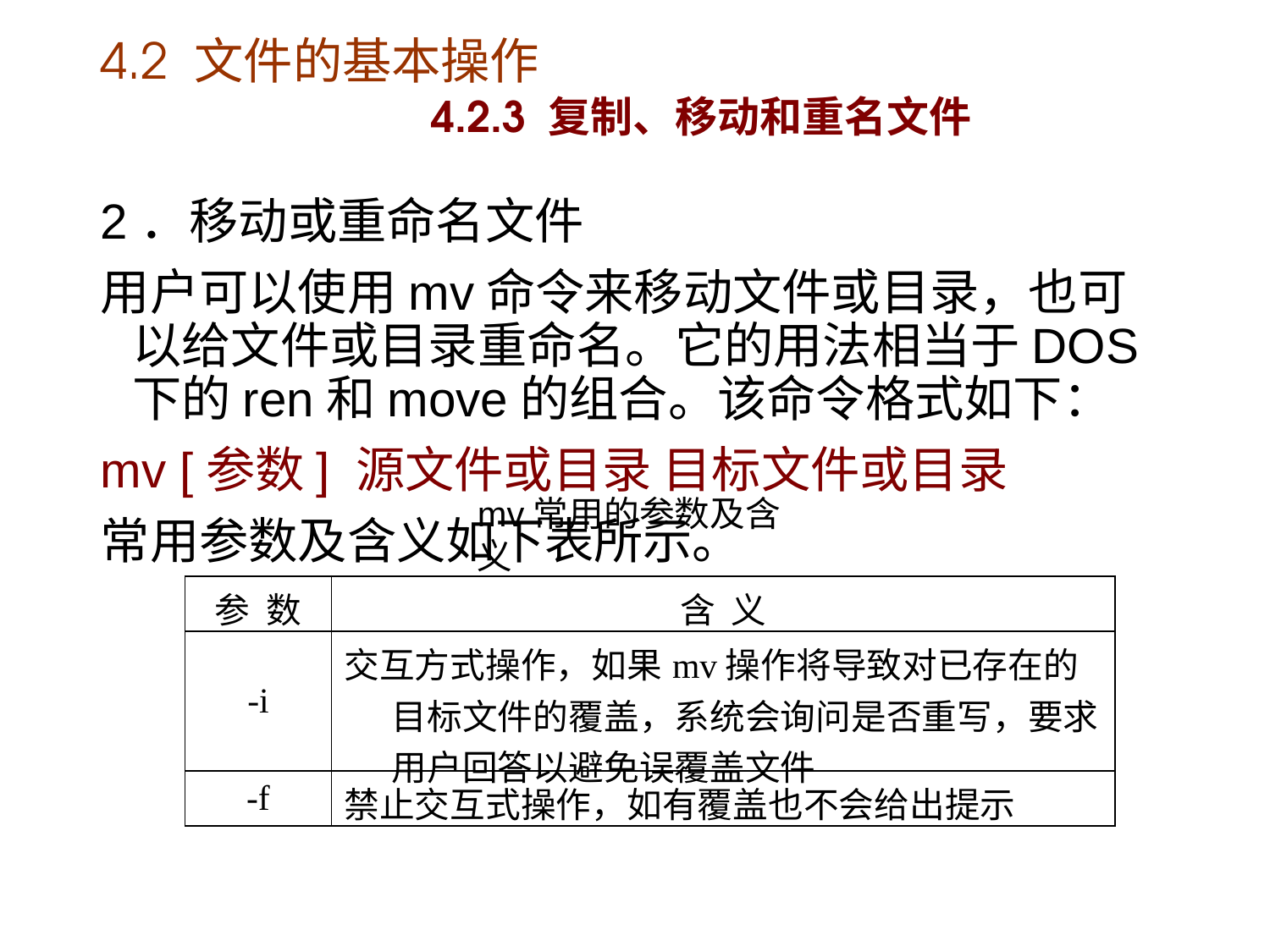

# 4.2 文件的基本操作 4.2.3 复制、移动和重名文件
2．移动或重命名文件
用户可以使用mv命令来移动文件或目录，也可以给文件或目录重命名。它的用法相当于DOS下的ren和move的组合。该命令格式如下：
mv [参数] 源文件或目录 目标文件或目录
常用参数及含义如下表所示。
mv常用的参数及含义
| 参 数 | 含 义 |
| --- | --- |
| -i | 交互方式操作，如果mv操作将导致对已存在的目标文件的覆盖，系统会询问是否重写，要求用户回答以避免误覆盖文件 |
| -f | 禁止交互式操作，如有覆盖也不会给出提示 |